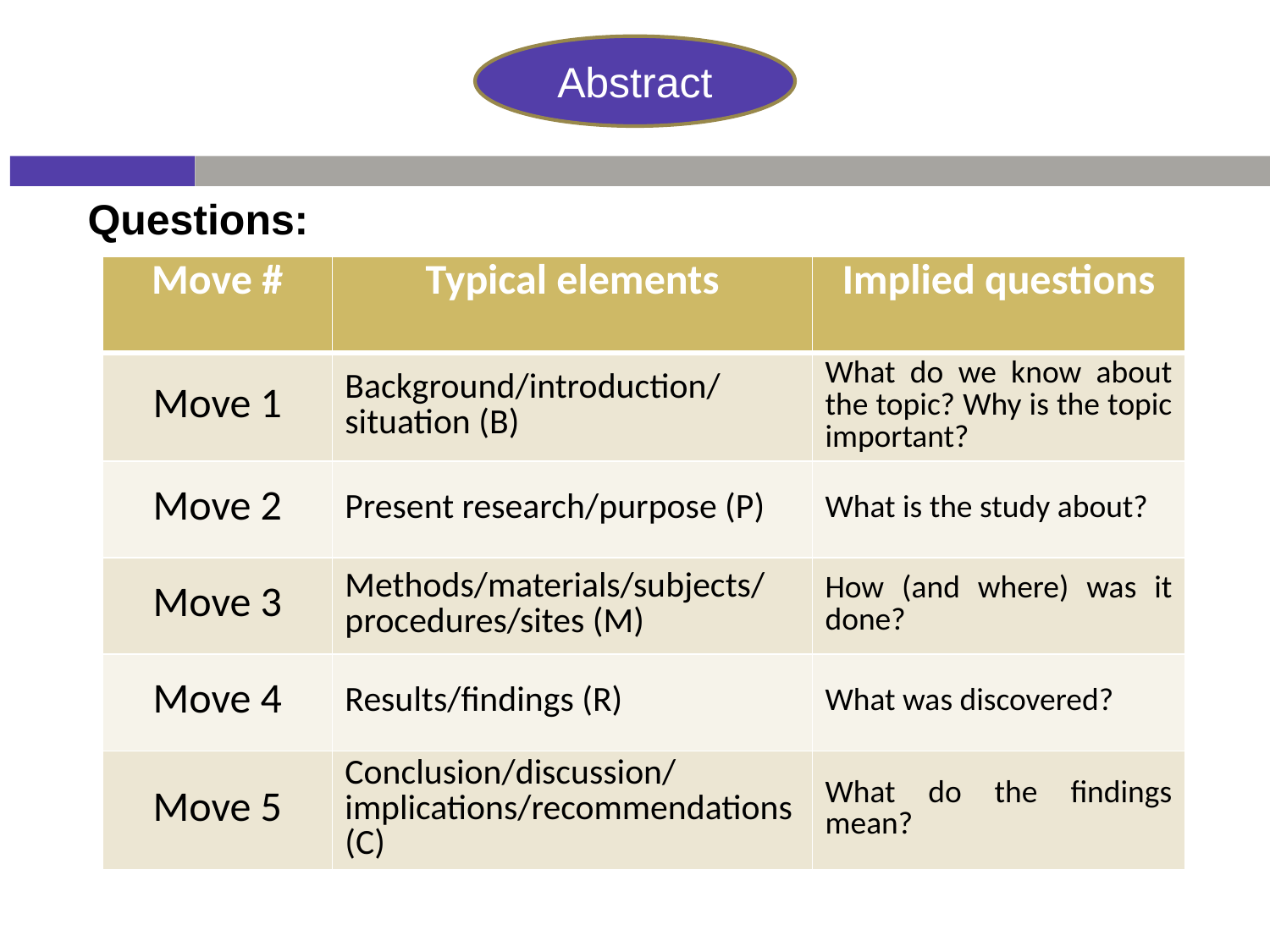

Abstract

Questions:

| Move # | Typical elements | Implied questions |
| --- | --- | --- |
| Move 1 | Background/introduction/ situation (B) | What do we know about the topic? Why is the topic important? |
| Move 2 | Present research/purpose (P) | What is the study about? |
| Move 3 | Methods/materials/subjects/ procedures/sites (M) | How (and where) was it done? |
| Move 4 | Results/findings (R) | What was discovered? |
| Move 5 | Conclusion/discussion/ implications/recommendations (C) | What do the findings mean? |
点击添加文本
点击添加文本
点击添加文本
点击添加文本